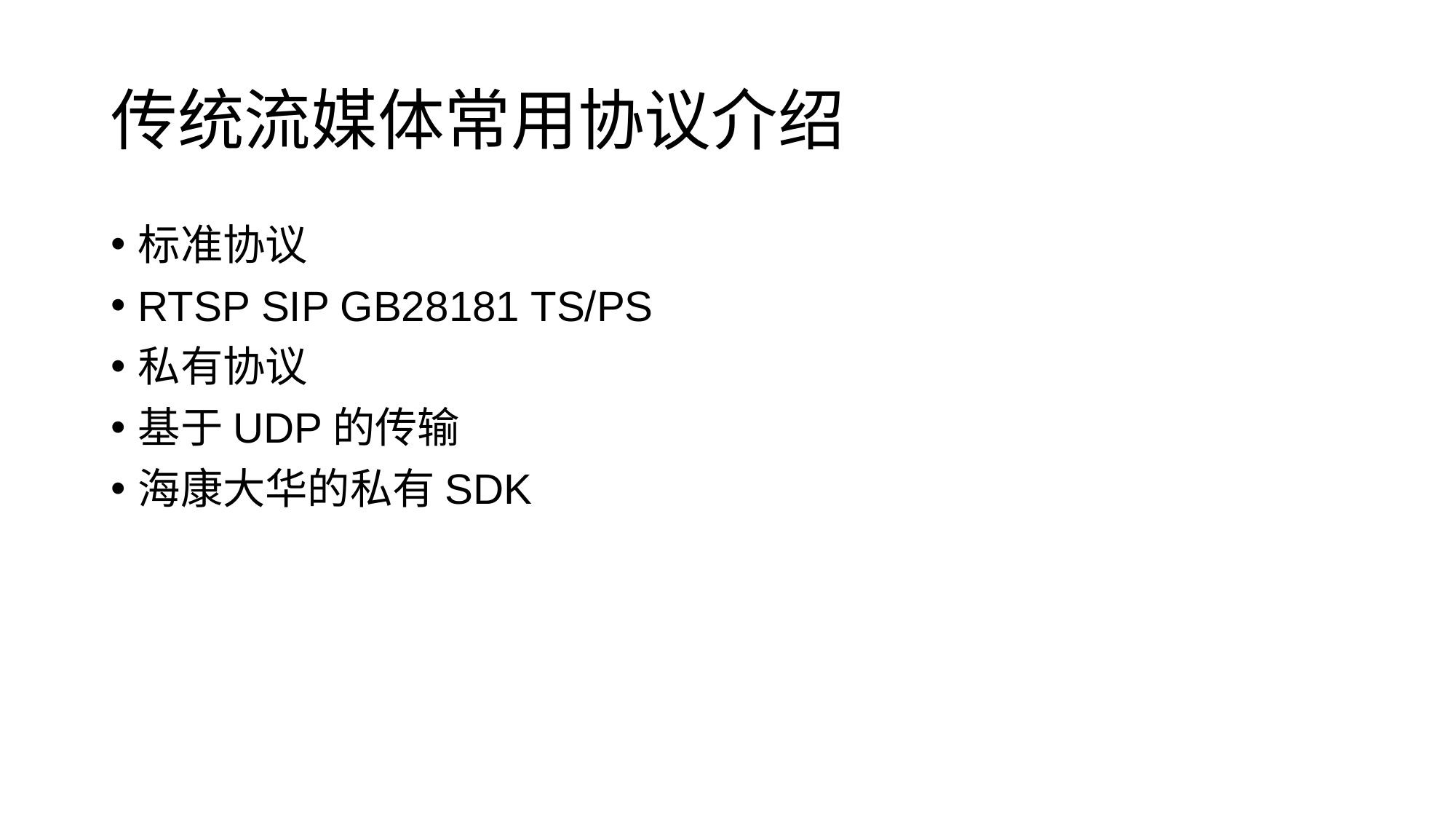

# 传统流媒体常用协议介绍
标准协议
RTSP SIP GB28181 TS/PS
私有协议
基于UDP的传输
海康大华的私有SDK